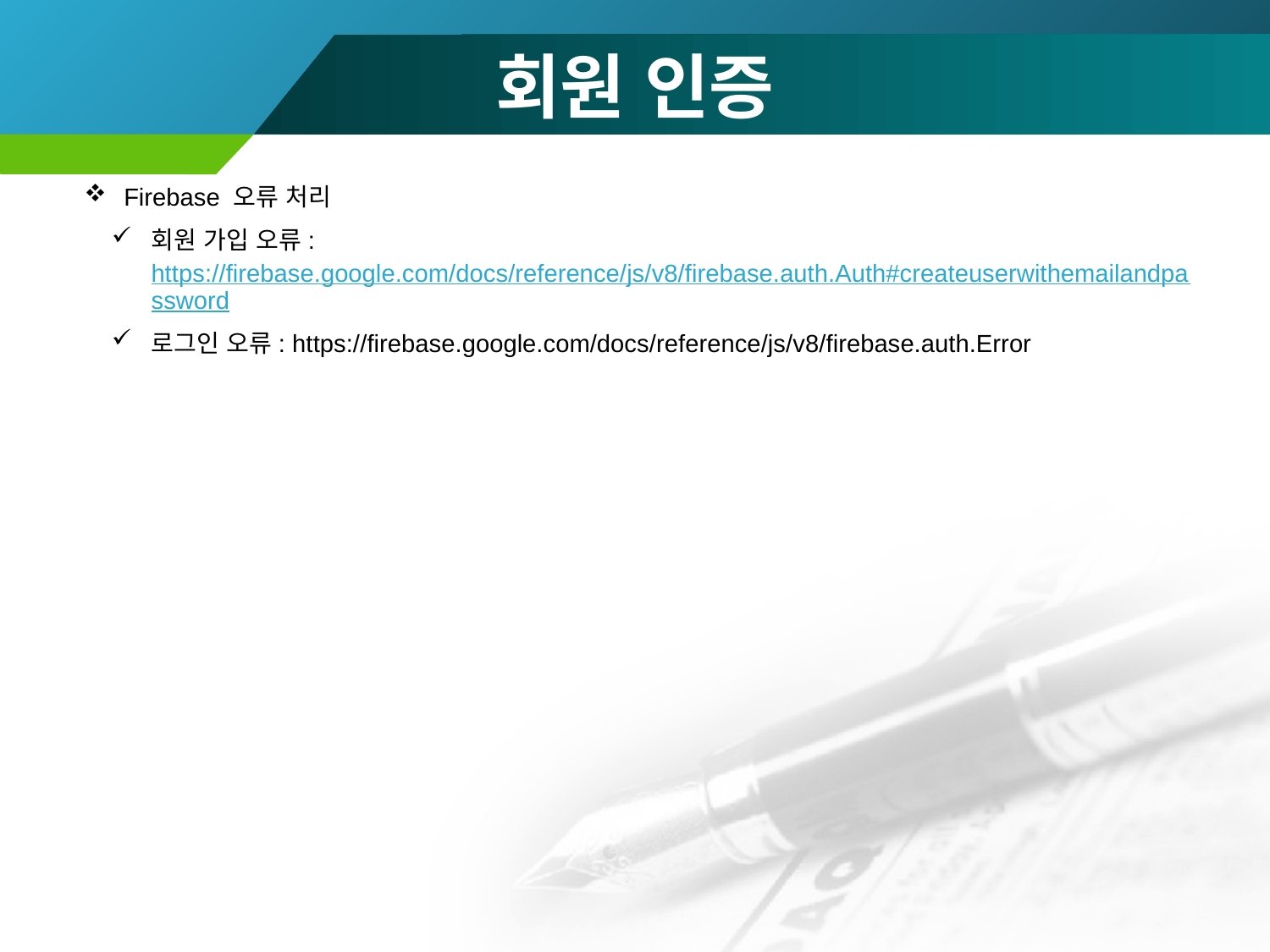

# 회원 인증
Firebase 오류 처리
회원 가입 오류: https://firebase.google.com/docs/reference/js/v8/firebase.auth.Auth#createuserwithemailandpassword
로그인 오류: https://firebase.google.com/docs/reference/js/v8/firebase.auth.Error